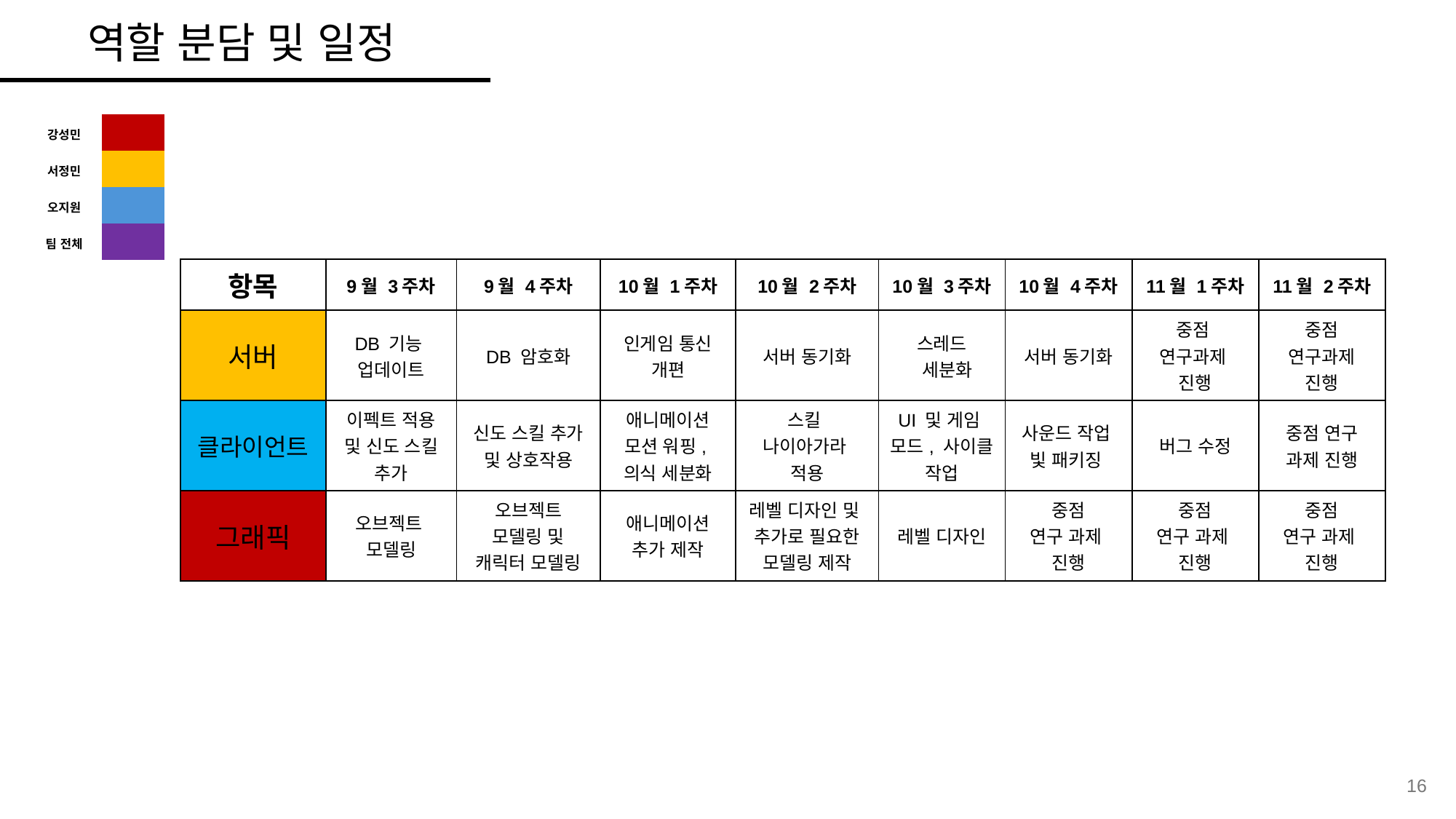

역할 분담 및 일정
| 강성민 |  |
| --- | --- |
| 서정민 |  |
| 오지원 |  |
| 팀 전체 |  |
| 항목 | 9월 3주차 | 9월 4주차 | 10월 1주차 | 10월 2주차 | 10월 3주차 | 10월 4주차 | 11월 1주차 | 11월 2주차 |
| --- | --- | --- | --- | --- | --- | --- | --- | --- |
| 서버 | DB 기능 업데이트 | DB 암호화 | 인게임 통신 개편 | 서버 동기화 | 스레드 세분화 | 서버 동기화 | 중점 연구과제 진행 | 중점 연구과제 진행 |
| 클라이언트 | 이펙트 적용 및 신도 스킬 추가 | 신도 스킬 추가 및 상호작용 | 애니메이션 모션 워핑, 의식 세분화 | 스킬 나이아가라 적용 | UI 및 게임 모드, 사이클 작업 | 사운드 작업 빛 패키징 | 버그 수정 | 중점 연구 과제 진행 |
| 그래픽 | 오브젝트 모델링 | 오브젝트 모델링 및 캐릭터 모델링 | 애니메이션 추가 제작 | 레벨 디자인 및 추가로 필요한 모델링 제작 | 레벨 디자인 | 중점 연구 과제 진행 | 중점 연구 과제 진행 | 중점 연구 과제 진행 |
16